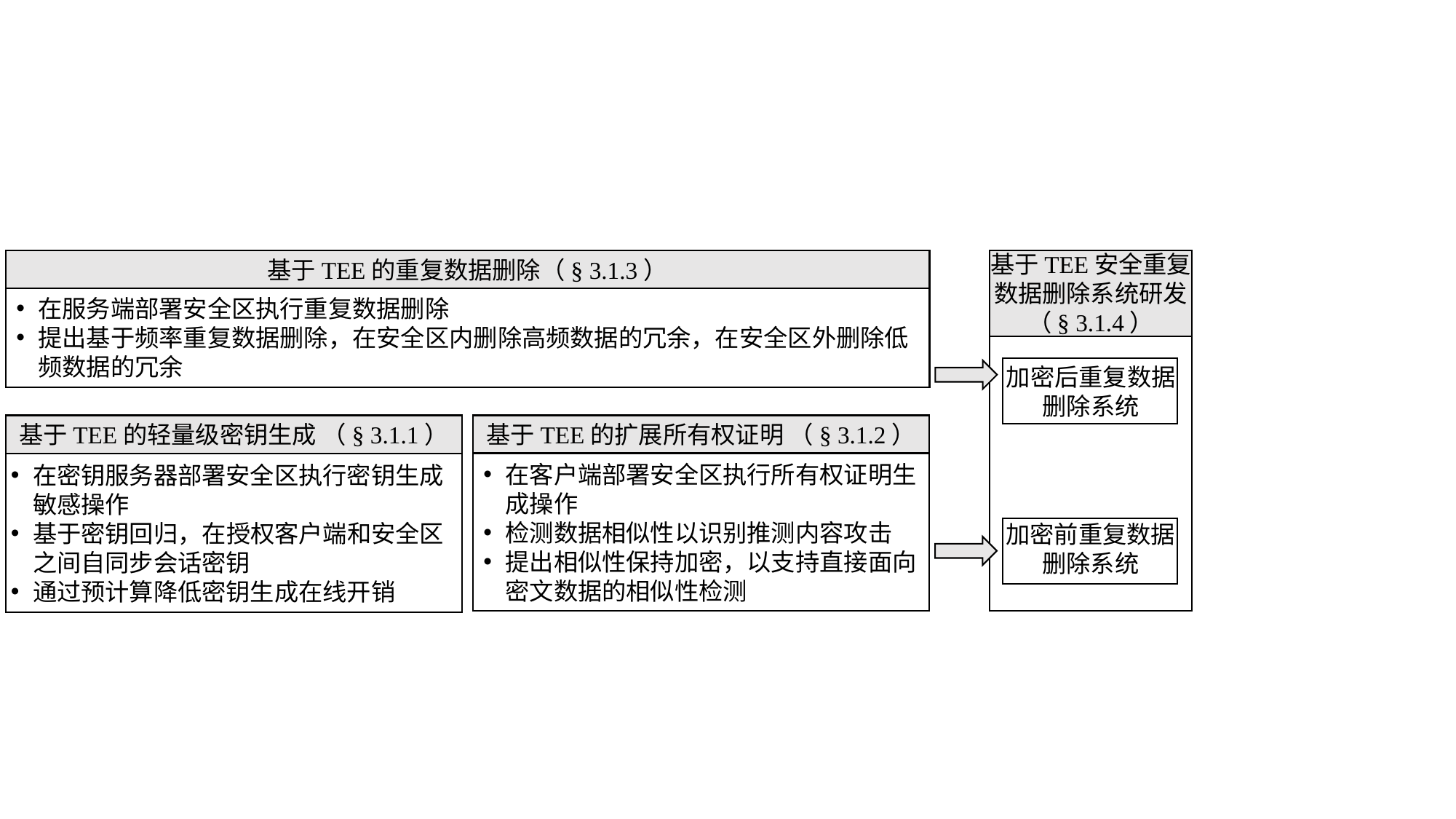

基于TEE安全重复数据删除系统研发
（§ 3.1.4）
基于TEE的重复数据删除（§ 3.1.3）

在服务端部署安全区执行重复数据删除
提出基于频率重复数据删除，在安全区内删除高频数据的冗余，在安全区外删除低频数据的冗余

加密后重复数据删除系统

基于TEE的扩展所有权证明 （§ 3.1.2）
基于TEE的轻量级密钥生成 （§ 3.1.1）

在客户端部署安全区执行所有权证明生成操作
检测数据相似性以识别推测内容攻击
提出相似性保持加密，以支持直接面向密文数据的相似性检测
在密钥服务器部署安全区执行密钥生成敏感操作
基于密钥回归，在授权客户端和安全区之间自同步会话密钥
通过预计算降低密钥生成在线开销
加密前重复数据删除系统